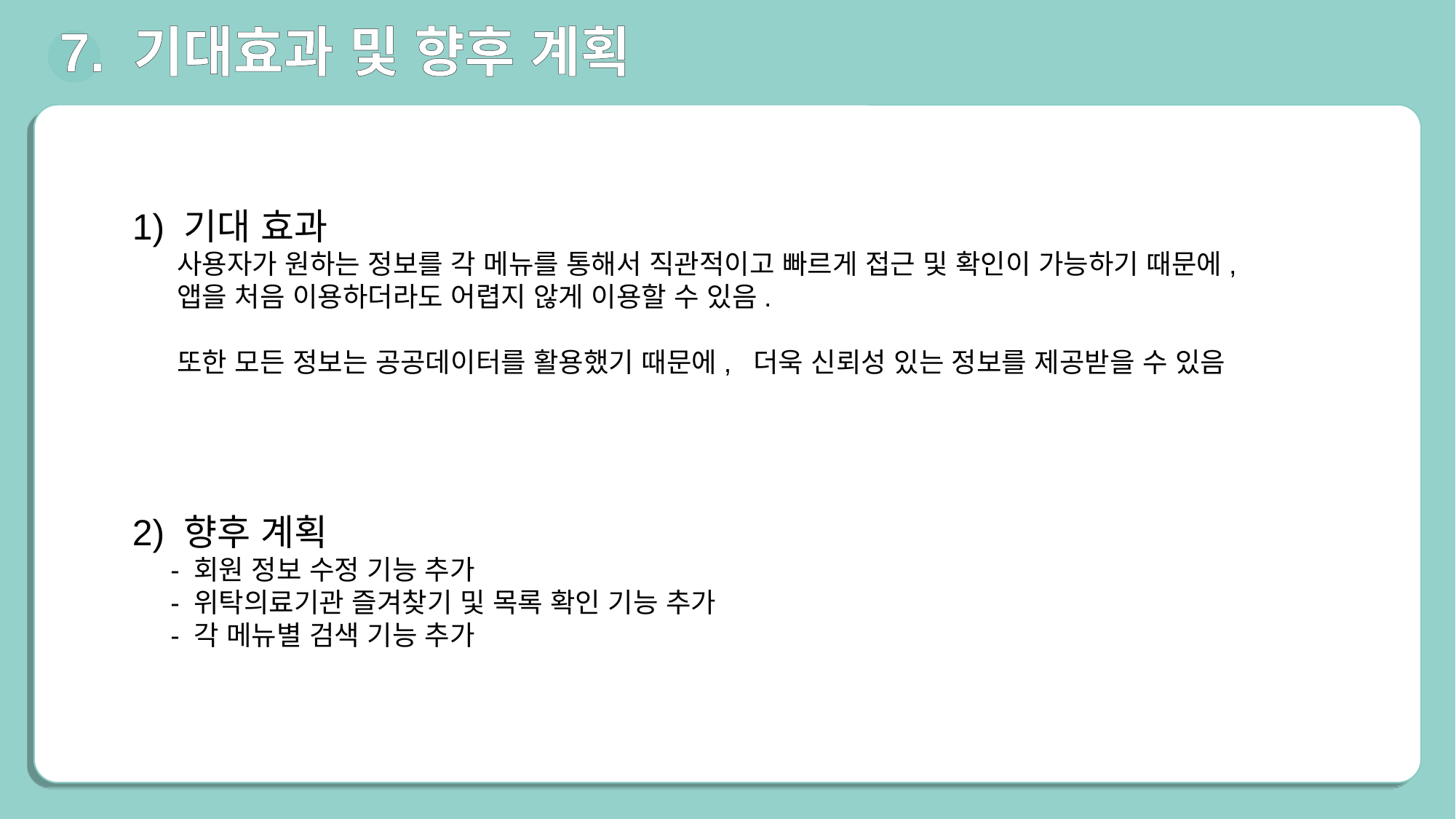

7. 기대효과 및 향후 계획

1) 기대 효과
     사용자가 원하는 정보를 각 메뉴를 통해서 직관적이고 빠르게 접근 및 확인이 가능하기 때문에,
     앱을 처음 이용하더라도 어렵지 않게 이용할 수 있음.

     또한 모든 정보는 공공데이터를 활용했기 때문에,  더욱 신뢰성 있는 정보를 제공받을 수 있음

2) 향후 계획
     - 회원 정보 수정 기능 추가
     - 위탁의료기관 즐겨찾기 및 목록 확인 기능 추가
     - 각 메뉴별 검색 기능 추가